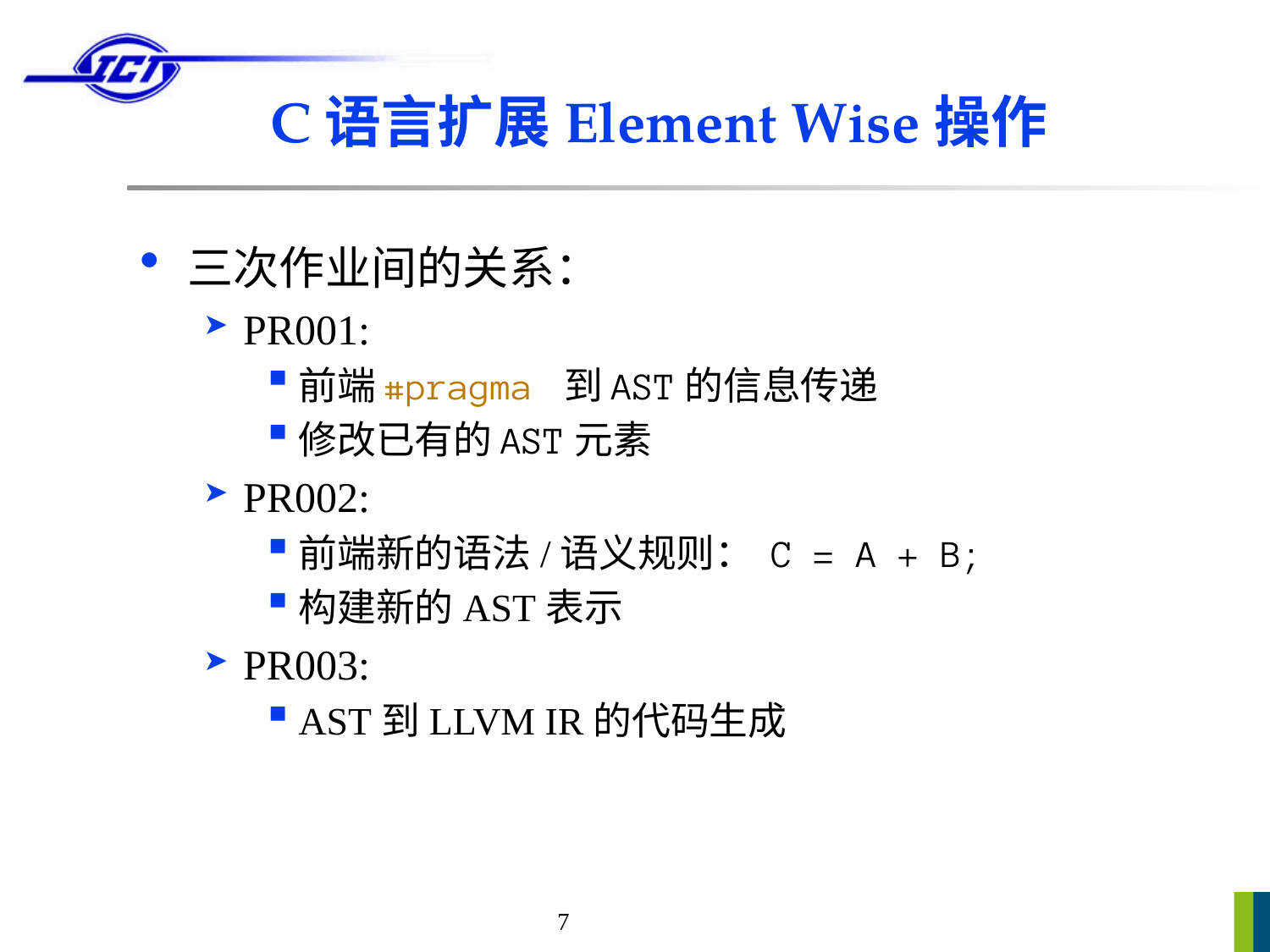

# C语言扩展Element Wise操作
三次作业间的关系：
PR001:
前端#pragma 到AST的信息传递
修改已有的AST元素
PR002:
前端新的语法/语义规则： C = A + B;
构建新的AST表示
PR003:
AST到LLVM IR的代码生成